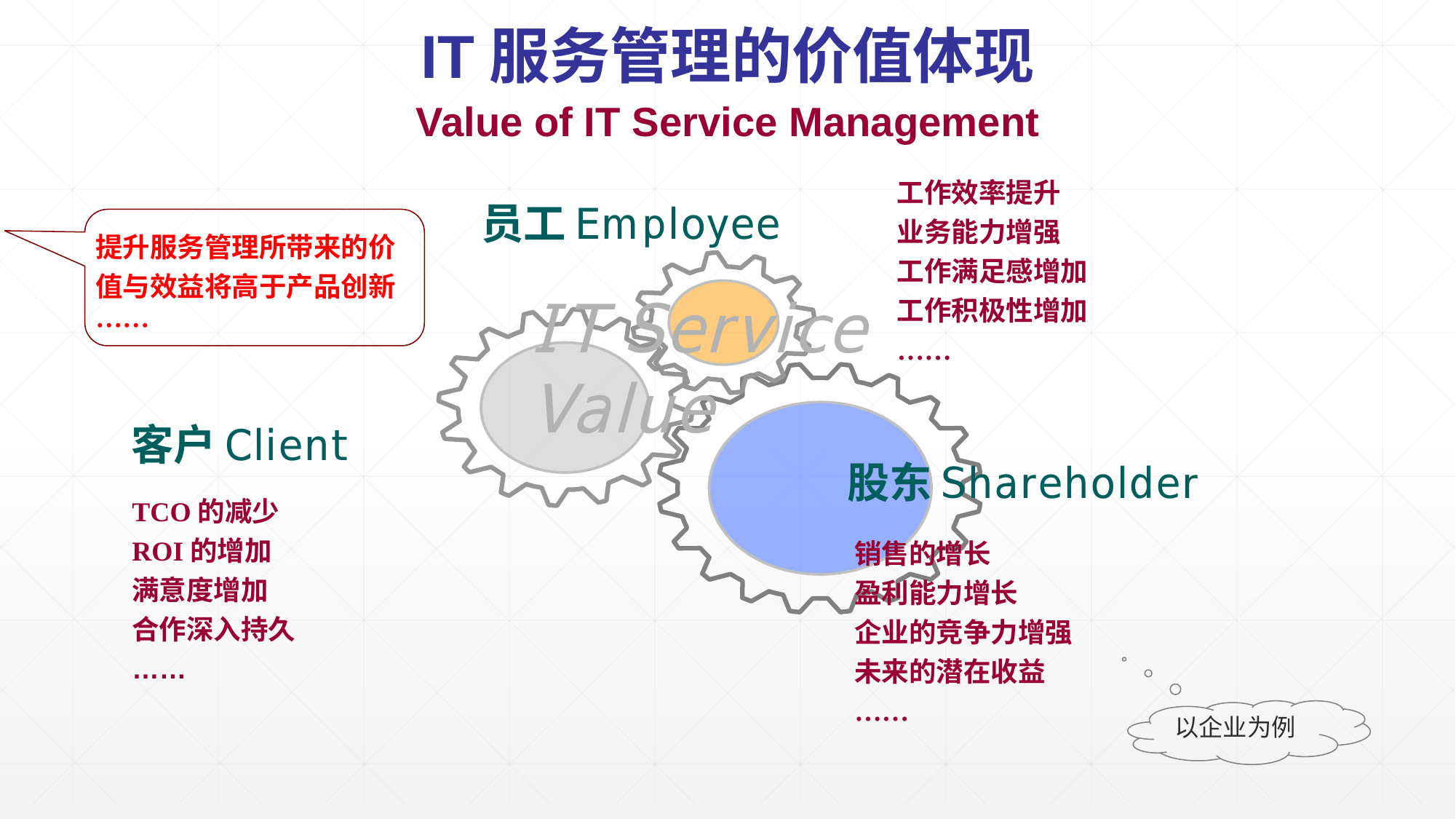

IT服务管理的价值体现
Value of IT Service Management
工作效率提升
业务能力增强
工作满足感增加
工作积极性增加
……
员工Employee

提升服务管理所带来的价值与效益将高于产品创新……

IT Service Value
客户Client
股东Shareholder
TCO的减少
ROI的增加
满意度增加
合作深入持久
……
销售的增长
盈利能力增长
企业的竞争力增强
未来的潜在收益
……

以企业为例